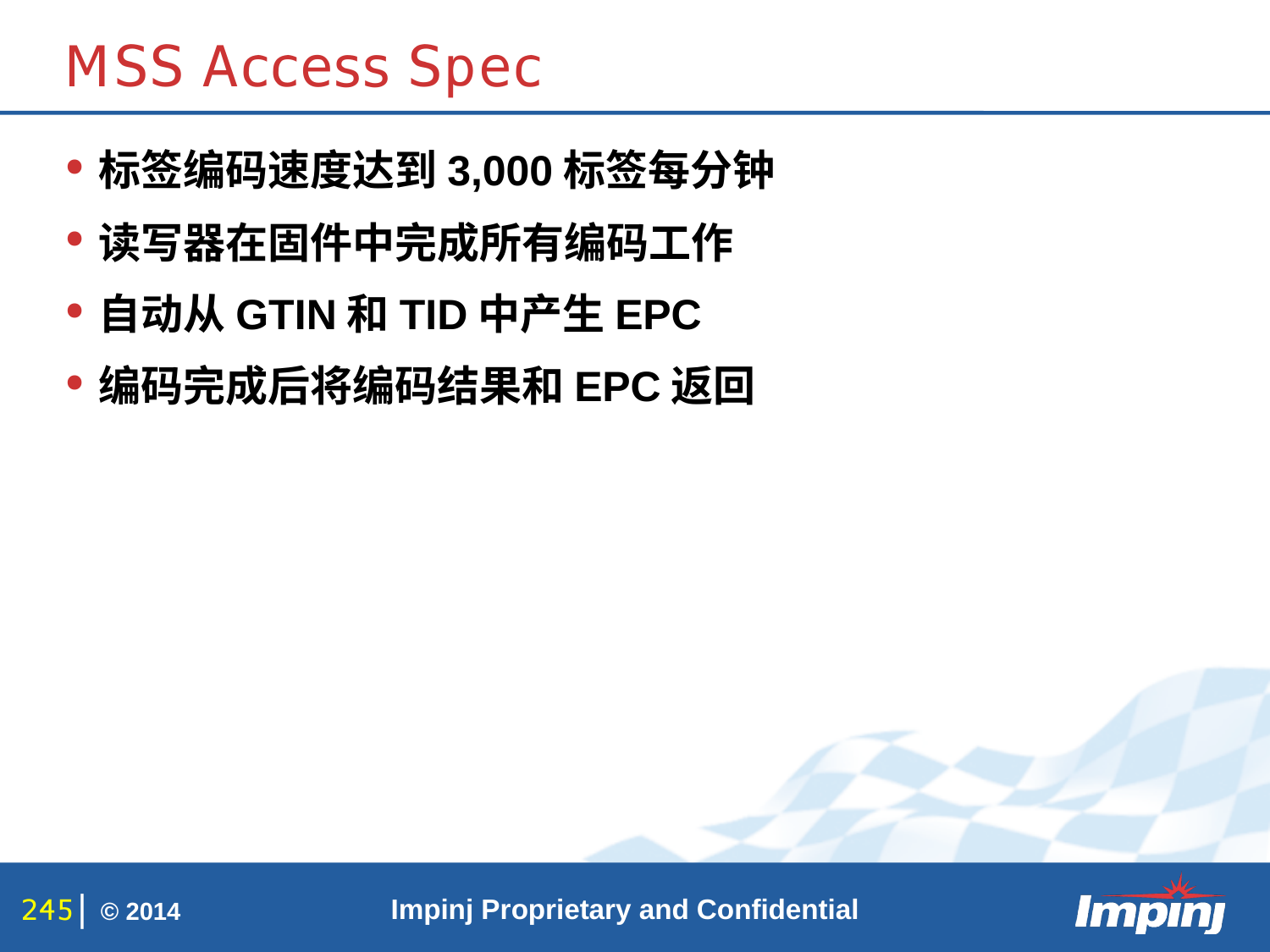

# MSS Access Spec
标签编码速度达到3,000标签每分钟
读写器在固件中完成所有编码工作
自动从GTIN和TID中产生EPC
编码完成后将编码结果和EPC返回